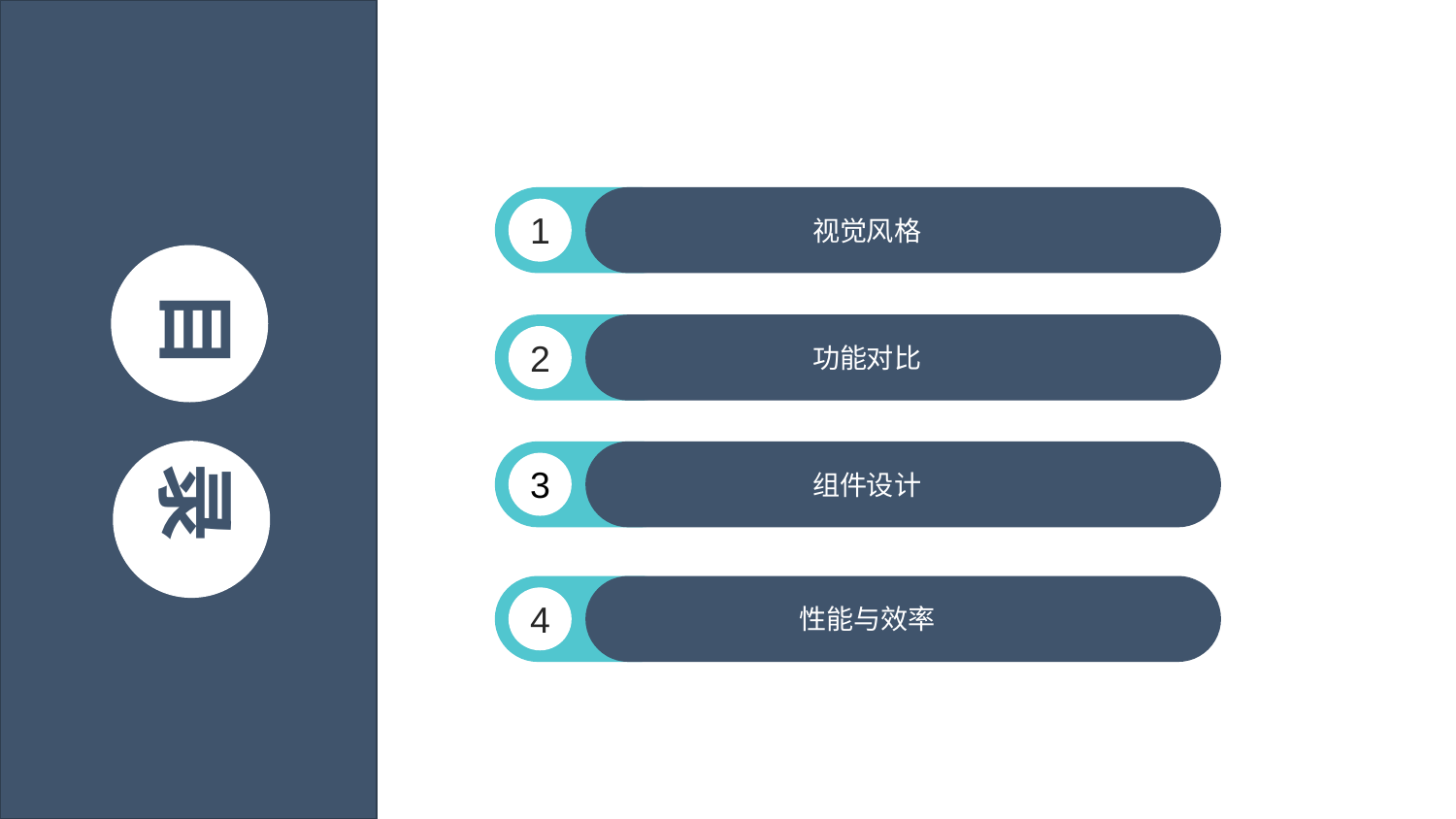

1
视觉风格

目     录

2
功能对比

3
组件设计

4
性能与效率